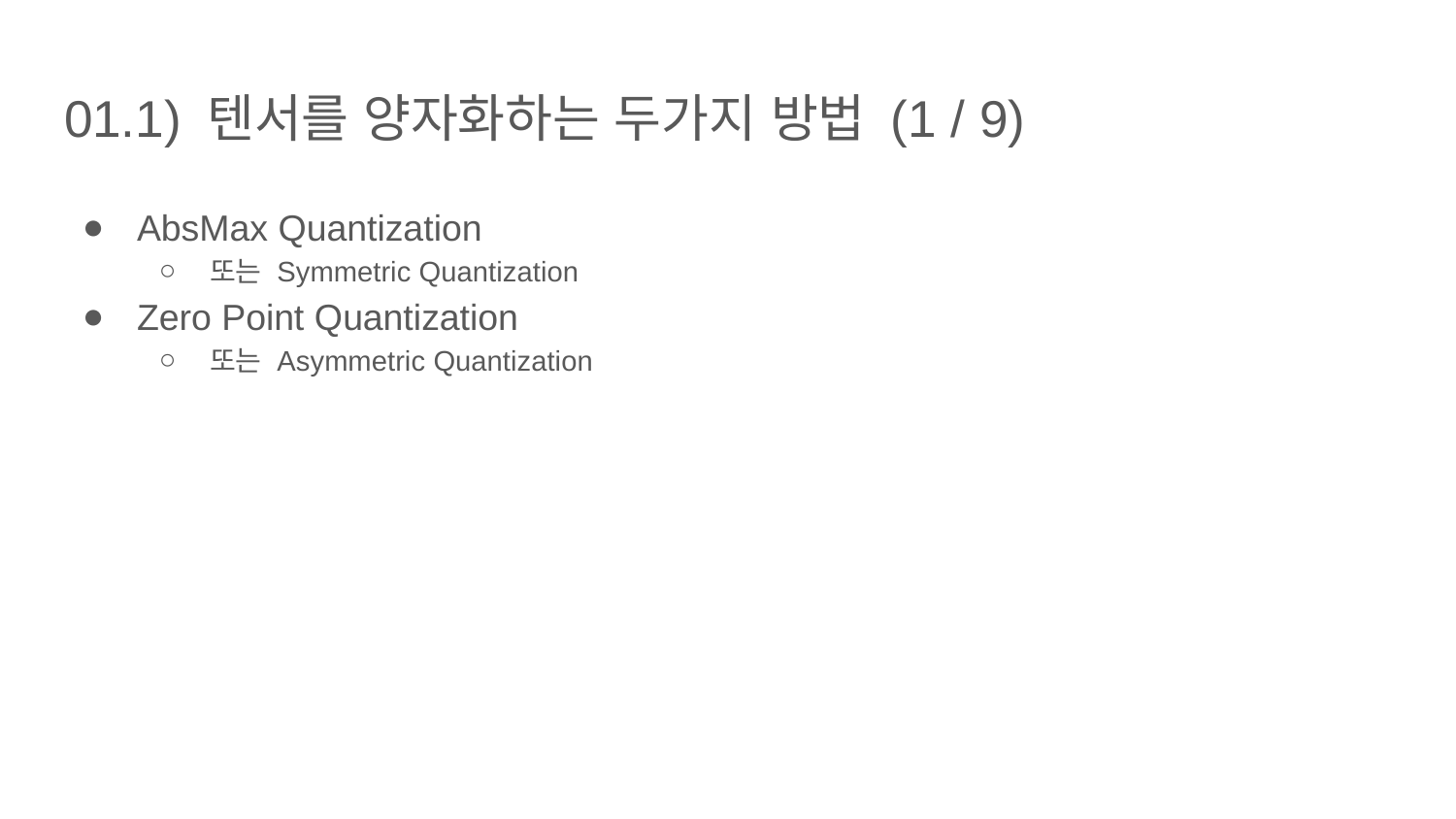

# 01.1) 텐서를 양자화하는 두가지 방법 (1 / 9)
AbsMax Quantization
또는 Symmetric Quantization
Zero Point Quantization
또는 Asymmetric Quantization